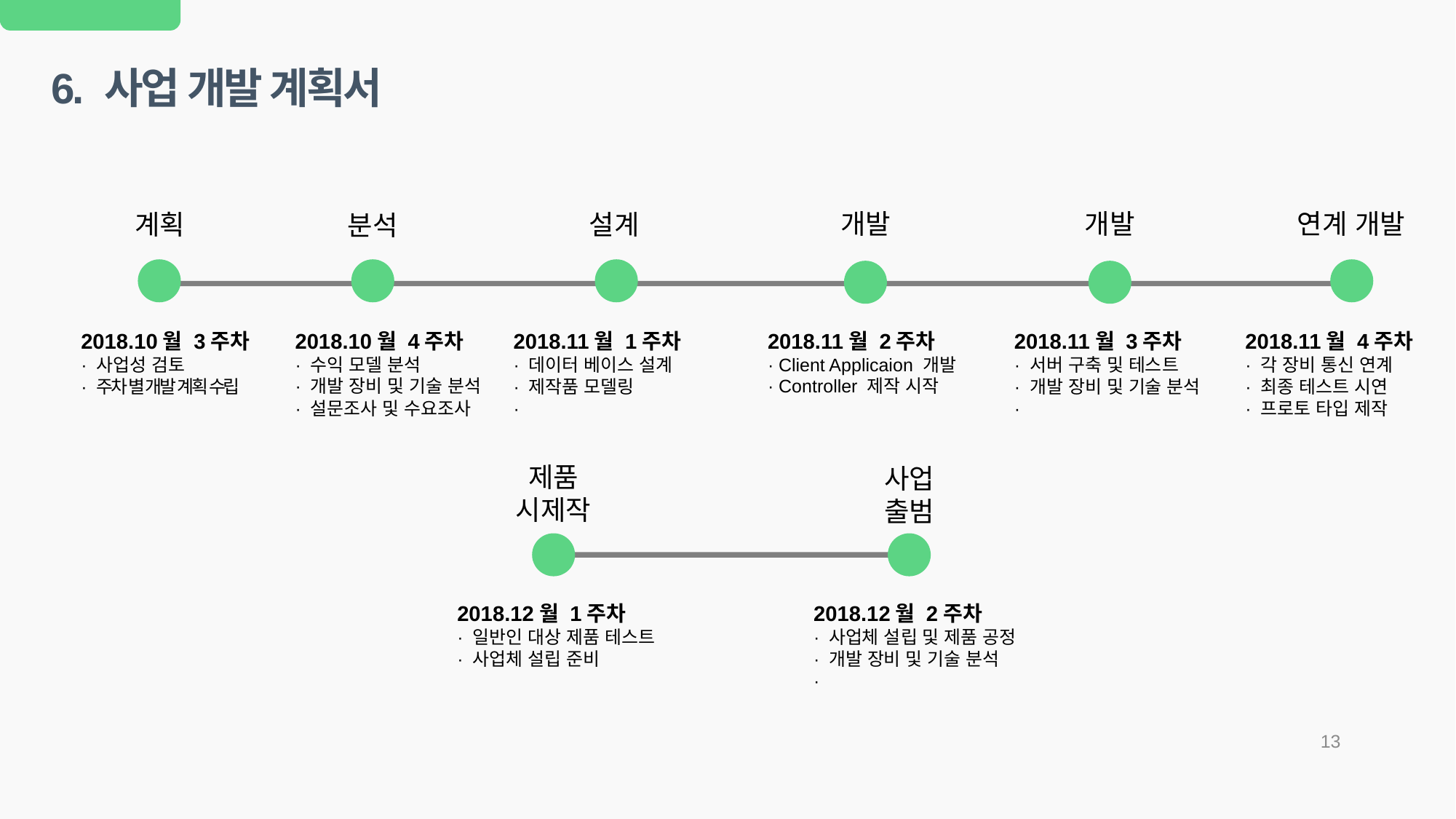

6. 사업 개발 계획서
개발
개발
연계 개발
계획
설계
분석

2018.10월 3주차
· 사업성 검토
· 주차 별 개발 계획 수립

2018.10월 4주차
· 수익 모델 분석
· 개발 장비 및 기술 분석
· 설문조사 및 수요조사

2018.11월 1주차
· 데이터 베이스 설계
· 제작품 모델링
·
2018.11월 2주차
· Client Applicaion 개발
· Controller 제작 시작
2018.11월 4주차
· 각 장비 통신 연계
· 최종 테스트 시연
· 프로토 타입 제작
2018.11월 3주차
· 서버 구축 및 테스트
· 개발 장비 및 기술 분석
·
제품 시제작
사업 출범

2018.12월 1주차
· 일반인 대상 제품 테스트
· 사업체 설립 준비

2018.12월 2주차
· 사업체 설립 및 제품 공정
· 개발 장비 및 기술 분석
·
13